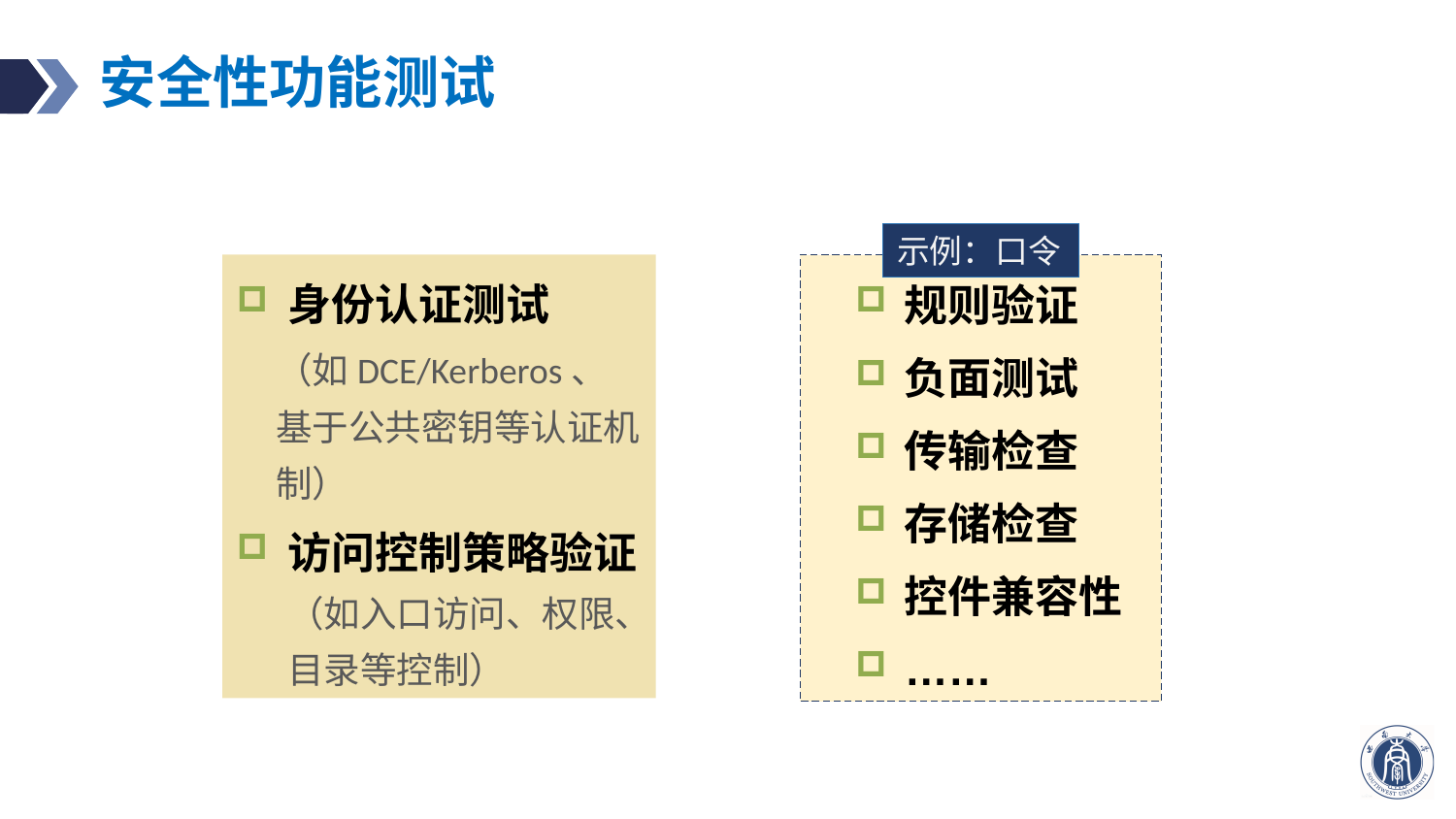

# 安全性功能测试
示例：口令
规则验证
负面测试
传输检查
存储检查
控件兼容性
……
身份认证测试
（如DCE/Kerberos、基于公共密钥等认证机制）
访问控制策略验证（如入口访问、权限、目录等控制）
71